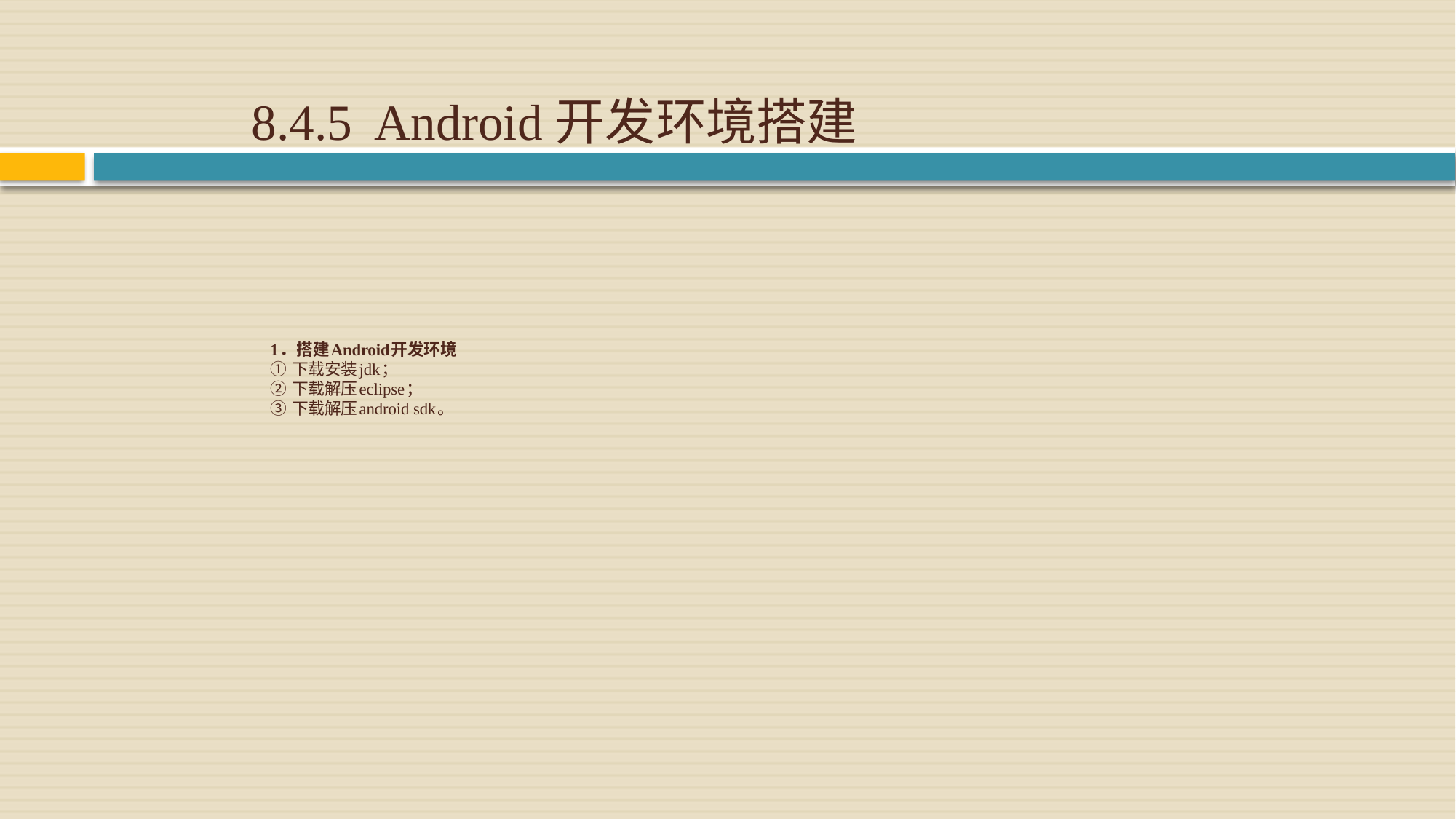

8.4.5  Android开发环境搭建
# 1．搭建Android开发环境
① 下载安装jdk；
② 下载解压eclipse；
③ 下载解压android sdk。